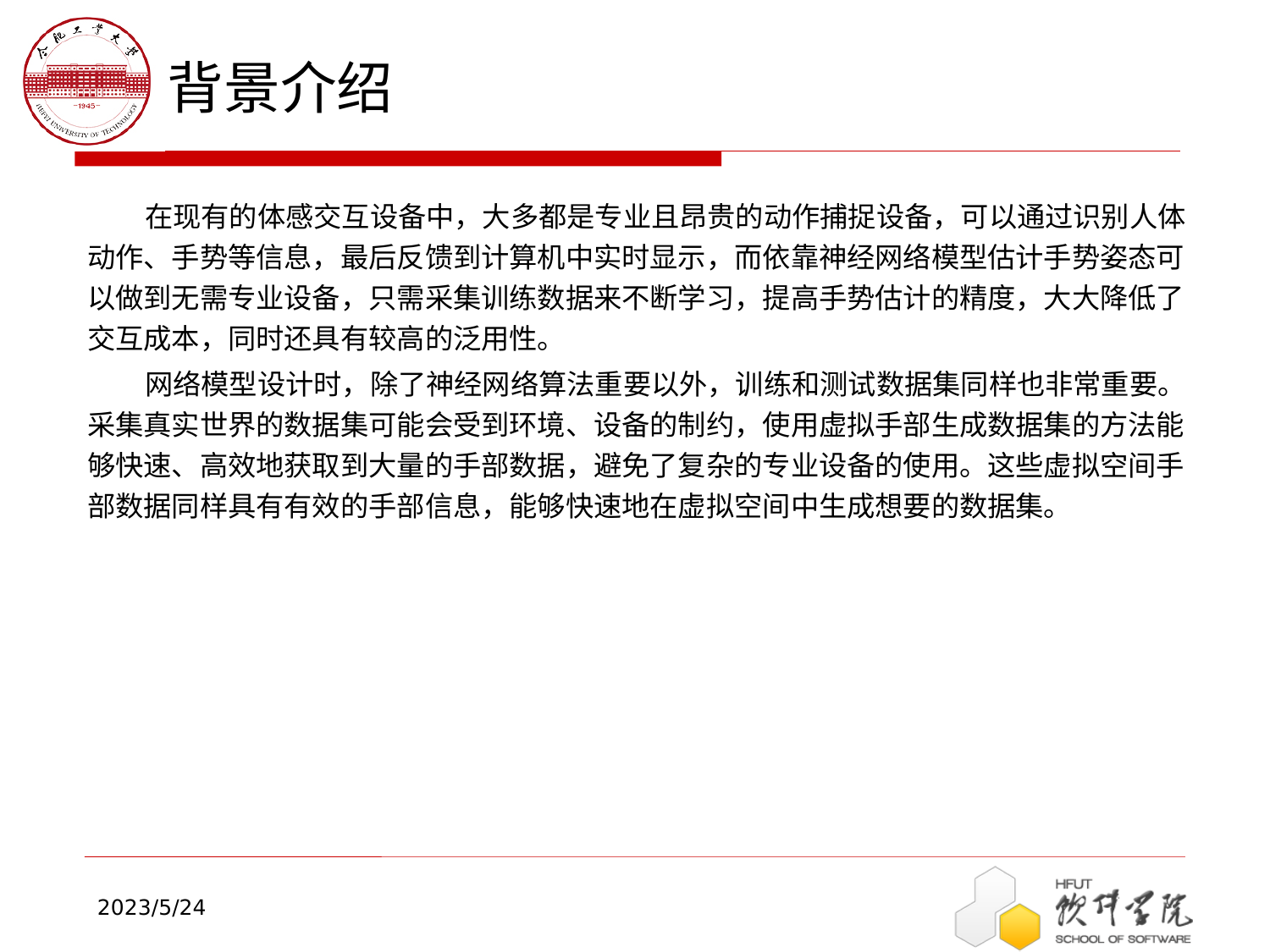

# 背景介绍
        在现有的体感交互设备中，大多都是专业且昂贵的动作捕捉设备，可以通过识别人体动作、手势等信息，最后反馈到计算机中实时显示，而依靠神经网络模型估计手势姿态可以做到无需专业设备，只需采集训练数据来不断学习，提高手势估计的精度，大大降低了交互成本，同时还具有较高的泛用性。
        网络模型设计时，除了神经网络算法重要以外，训练和测试数据集同样也非常重要。采集真实世界的数据集可能会受到环境、设备的制约，使用虚拟手部生成数据集的方法能够快速、高效地获取到大量的手部数据，避免了复杂的专业设备的使用。这些虚拟空间手部数据同样具有有效的手部信息，能够快速地在虚拟空间中生成想要的数据集。